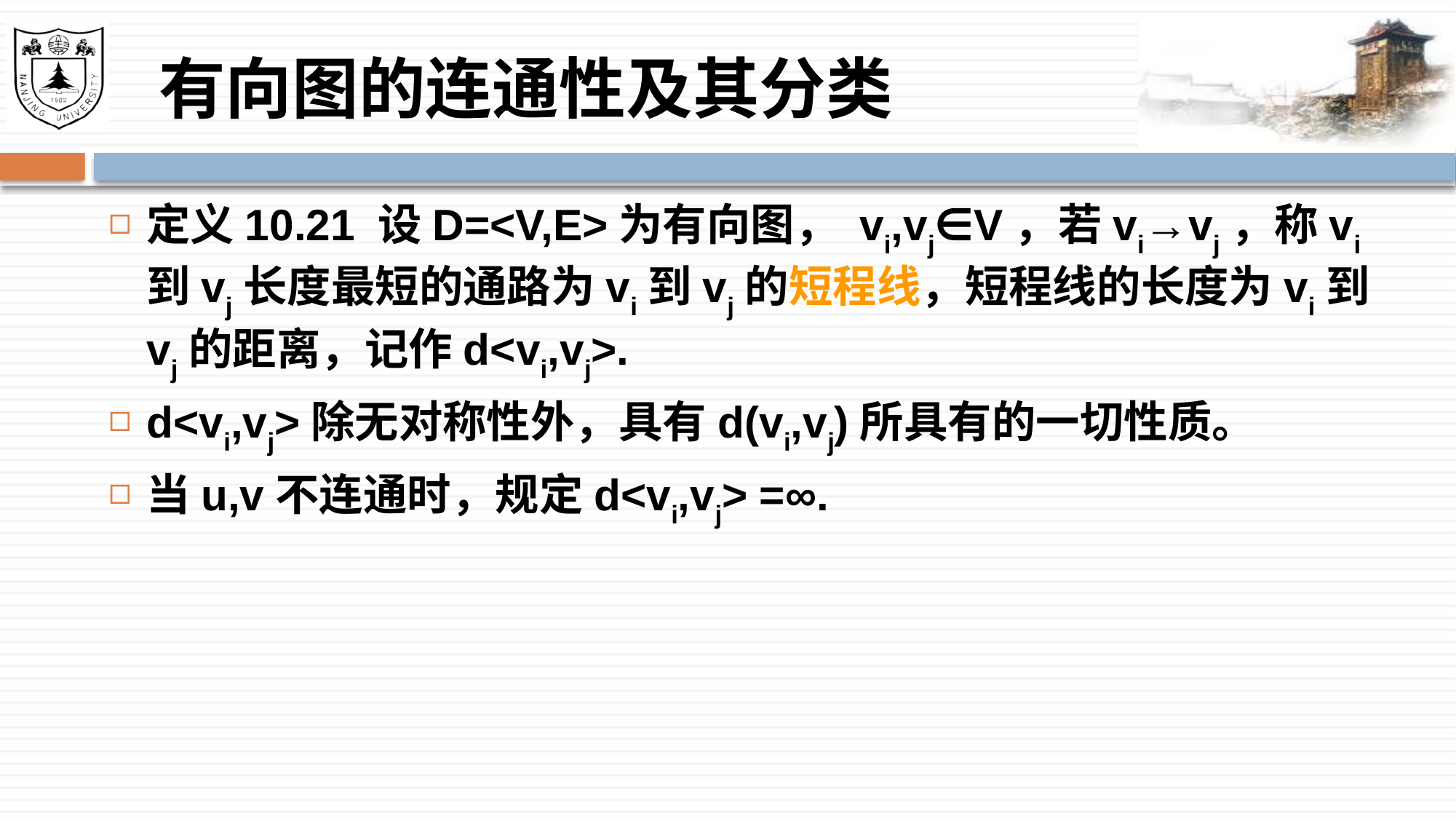

# 有向图的连通性及其分类
定义10.21 设D=<V,E>为有向图， vi,vj∈V，若vi→vj，称vi到vj长度最短的通路为vi到vj的短程线，短程线的长度为vi到vj的距离，记作d<vi,vj>.
d<vi,vj>除无对称性外，具有d(vi,vj)所具有的一切性质。
当u,v不连通时，规定d<vi,vj> =∞.